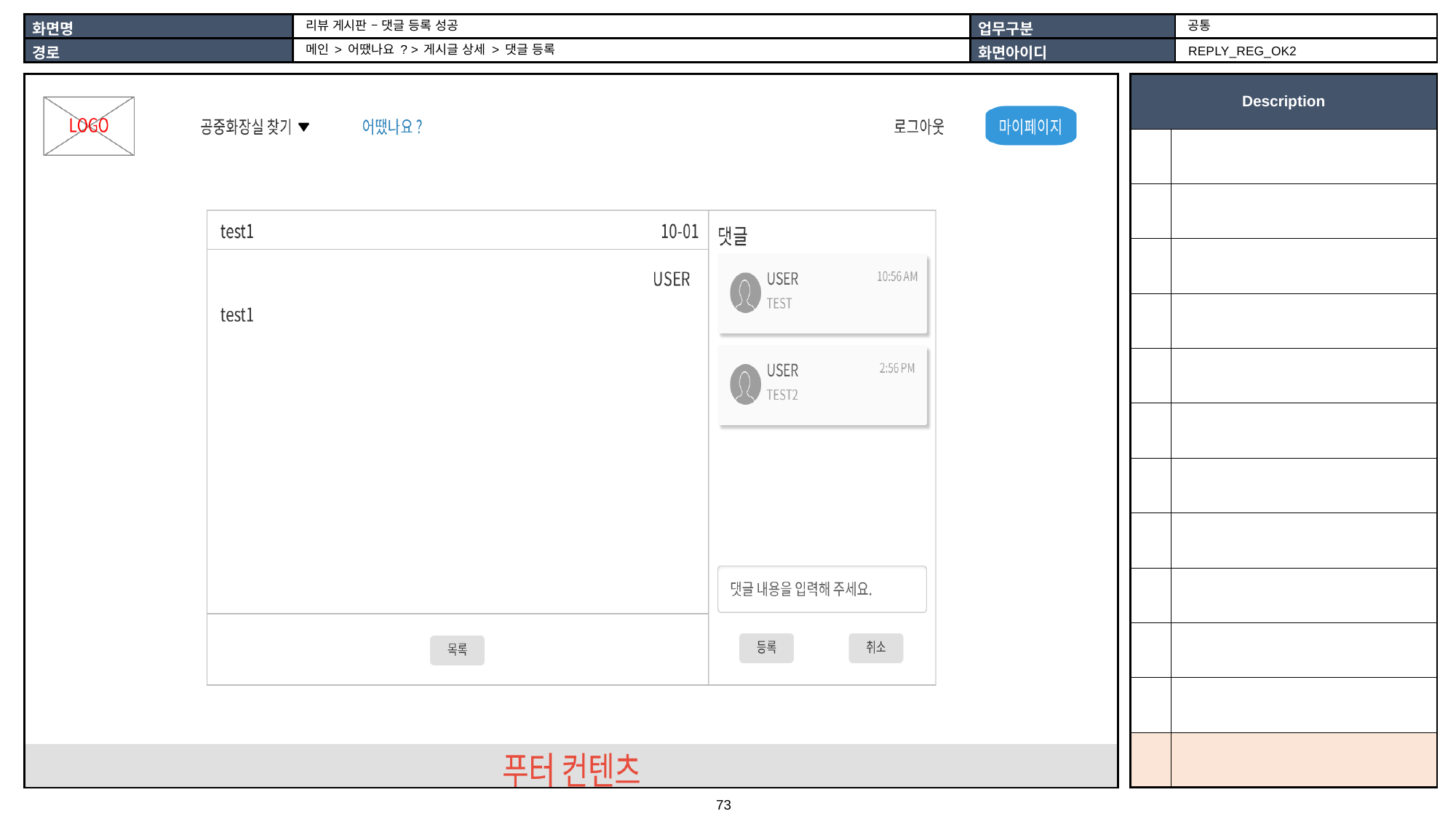

공통
리뷰 게시판 – 댓글 등록 성공
메인 > 어땠나요 ? > 게시글 상세 > 댓글 등록
REPLY_REG_OK2
|  |
| --- |
| Description |  |
| --- | --- |
|  |  |
|  |  |
|  |  |
|  |  |
|  |  |
|  |  |
|  |  |
|  |  |
|  |  |
|  |  |
|  |  |
|  |  |